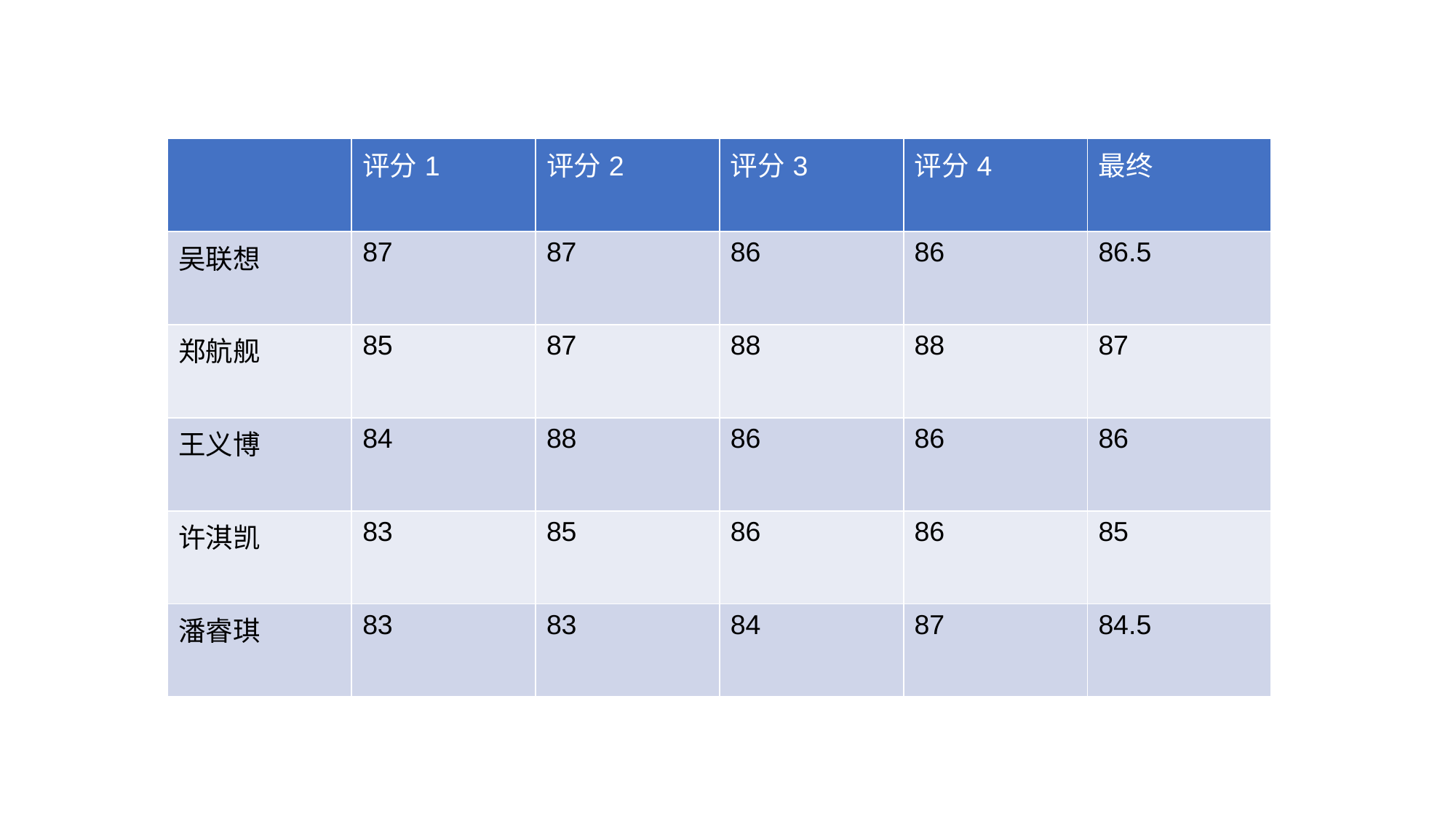

|  | 评分1 | 评分2 | 评分3 | 评分4 | 最终 |
| --- | --- | --- | --- | --- | --- |
| 吴联想 | 87 | 87 | 86 | 86 | 86.5 |
| 郑航舰 | 85 | 87 | 88 | 88 | 87 |
| 王义博 | 84 | 88 | 86 | 86 | 86 |
| 许淇凯 | 83 | 85 | 86 | 86 | 85 |
| 潘睿琪 | 83 | 83 | 84 | 87 | 84.5 |